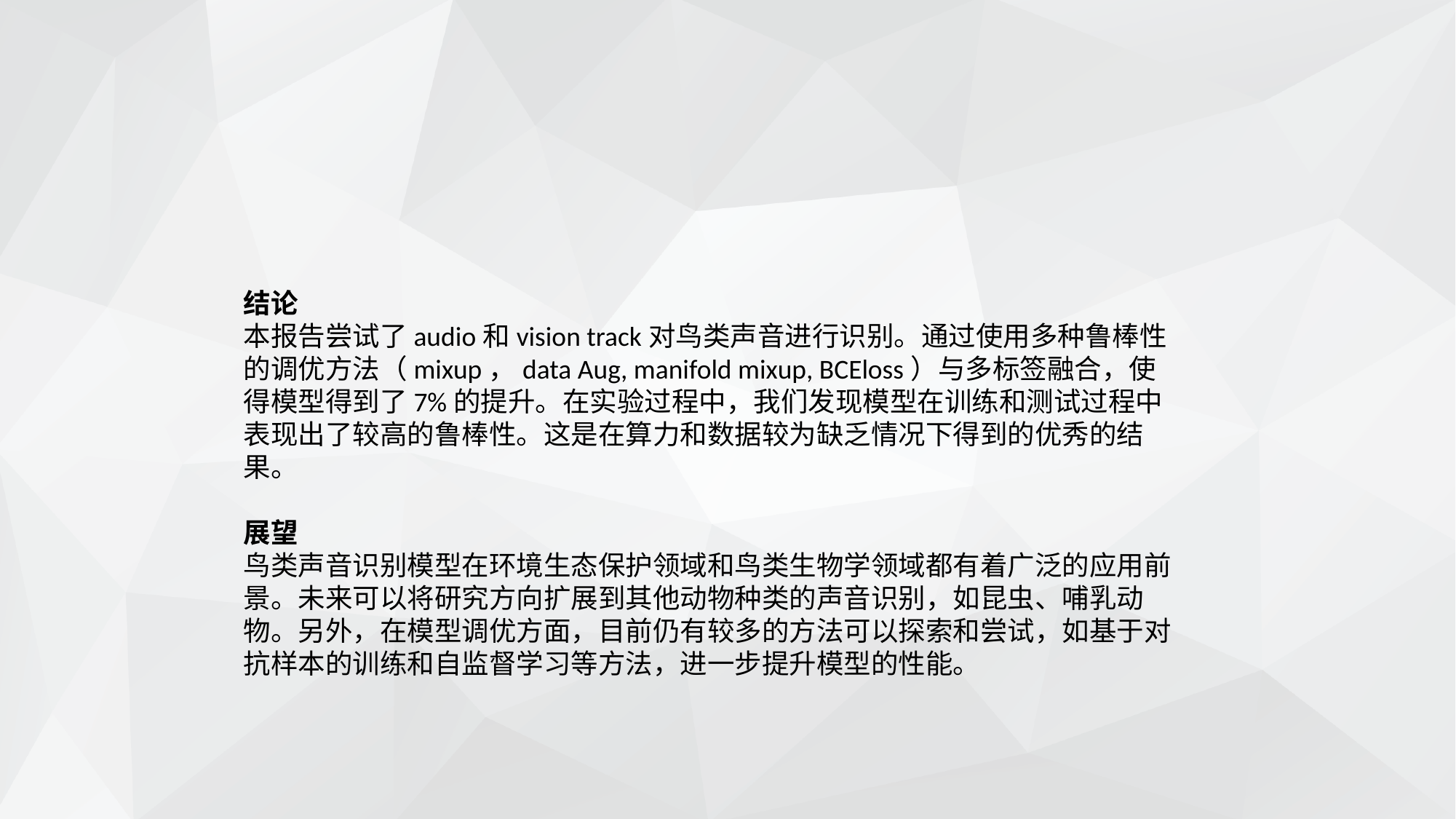

结论
本报告尝试了audio和vision track对鸟类声音进行识别。通过使用多种鲁棒性的调优方法（mixup，data Aug, manifold mixup, BCEloss）与多标签融合，使得模型得到了7%的提升。在实验过程中，我们发现模型在训练和测试过程中表现出了较高的鲁棒性。这是在算力和数据较为缺乏情况下得到的优秀的结果。

展望
鸟类声音识别模型在环境生态保护领域和鸟类生物学领域都有着广泛的应用前景。未来可以将研究方向扩展到其他动物种类的声音识别，如昆虫、哺乳动物。另外，在模型调优方面，目前仍有较多的方法可以探索和尝试，如基于对抗样本的训练和自监督学习等方法，进一步提升模型的性能。